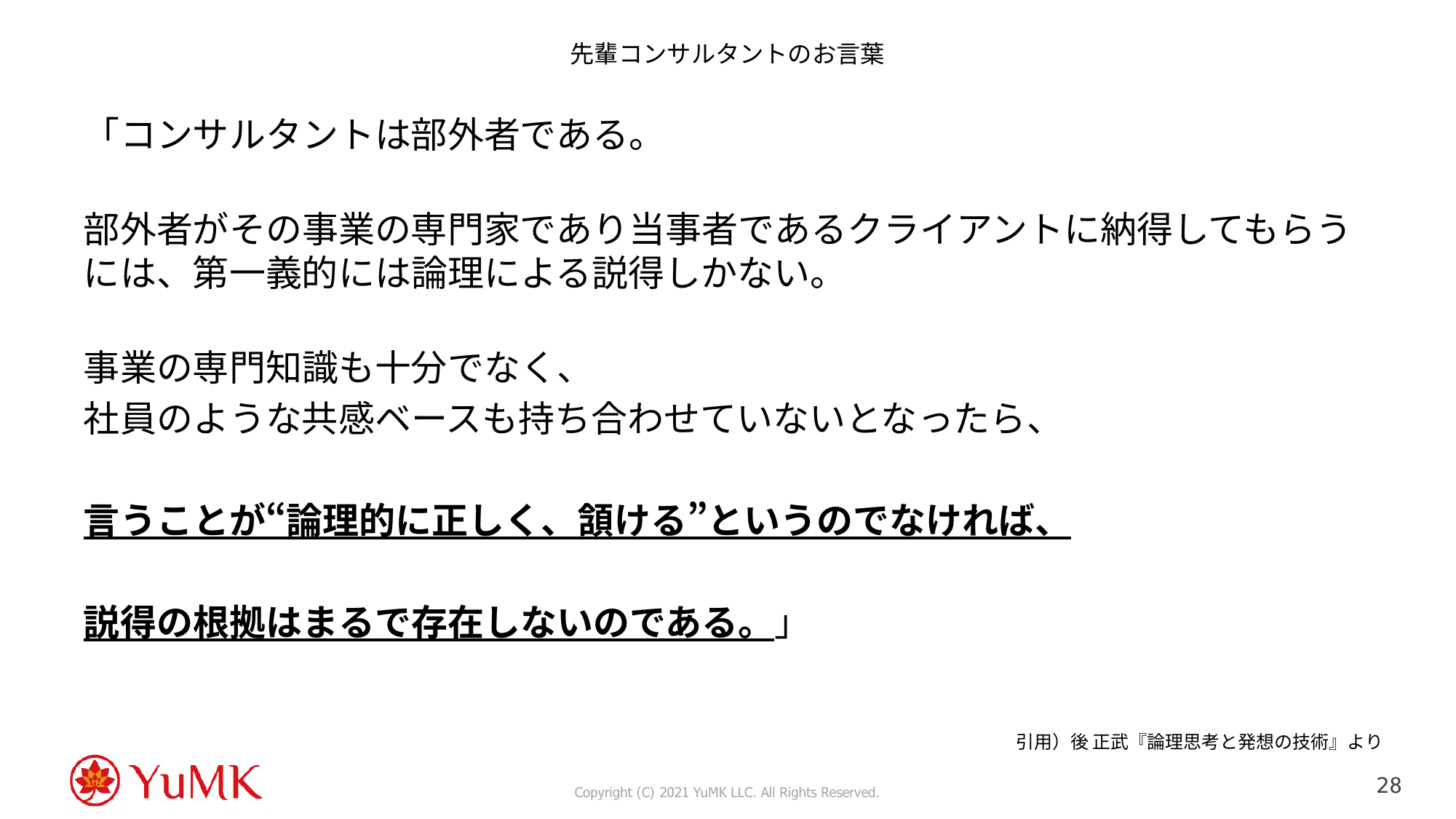

# 先輩コンサルタントのお言葉
「コンサルタントは部外者である。
部外者がその事業の専門家であり当事者であるクライアントに納得してもらうには、第一義的には論理による説得しかない。
事業の専門知識も十分でなく、
社員のような共感ベースも持ち合わせていないとなったら、

言うことが“論理的に正しく、頷ける”というのでなければ、

説得の根拠はまるで存在しないのである。」
引用）後 正武『論理思考と発想の技術』より
28